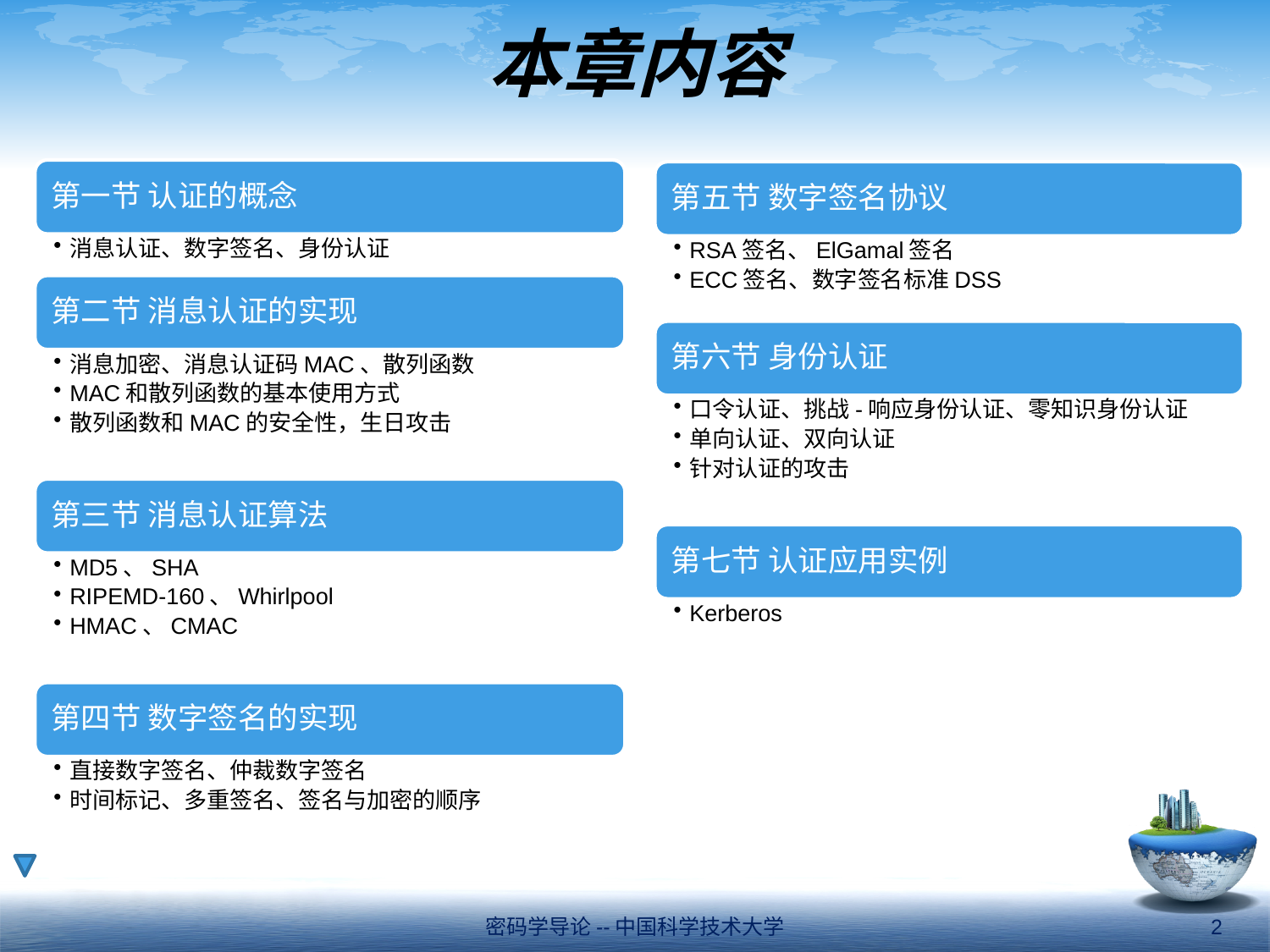

# 本章内容
第一节 认证的概念
消息认证、数字签名、身份认证
第二节 消息认证的实现
消息加密、消息认证码MAC、散列函数
MAC和散列函数的基本使用方式
散列函数和MAC的安全性，生日攻击
第三节 消息认证算法
MD5、SHA
RIPEMD-160、Whirlpool
HMAC、CMAC
第四节 数字签名的实现
直接数字签名、仲裁数字签名
时间标记、多重签名、签名与加密的顺序
第五节 数字签名协议
RSA签名、ElGamal签名
ECC签名、数字签名标准DSS
第六节 身份认证
口令认证、挑战-响应身份认证、零知识身份认证
单向认证、双向认证
针对认证的攻击
第七节 认证应用实例
Kerberos

密码学导论--中国科学技术大学
2